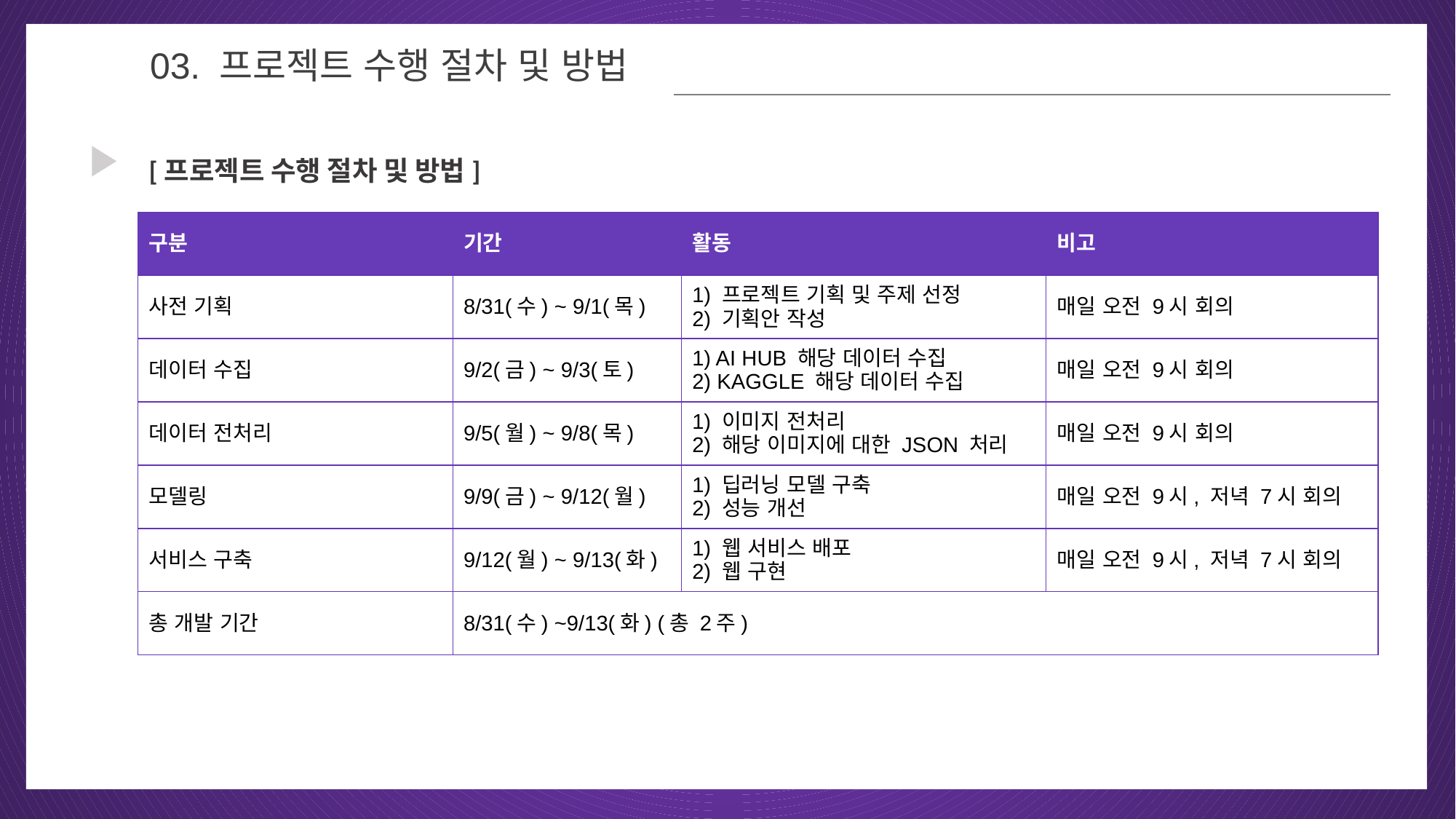

03

03. 프로젝트 수행 절차 및 방법
▶
[프로젝트 수행 절차 및 방법]
| 구분 | 기간 | 활동 | 비고 |
| --- | --- | --- | --- |
| 사전 기획 | 8/31(수) ~ 9/1(목) | 1) 프로젝트 기획 및 주제 선정 2) 기획안 작성 | 매일 오전 9시 회의 |
| 데이터 수집 | 9/2(금) ~ 9/3(토) | 1) AI HUB 해당 데이터 수집 2) KAGGLE 해당 데이터 수집 | 매일 오전 9시 회의 |
| 데이터 전처리 | 9/5(월) ~ 9/8(목) | 1) 이미지 전처리 2) 해당 이미지에 대한 JSON 처리 | 매일 오전 9시 회의 |
| 모델링 | 9/9(금) ~ 9/12(월) | 1) 딥러닝 모델 구축 2) 성능 개선 | 매일 오전 9시, 저녁 7시 회의 |
| 서비스 구축 | 9/12(월) ~ 9/13(화) | 1) 웹 서비스 배포 2) 웹 구현 | 매일 오전 9시, 저녁 7시 회의 |
| 총 개발 기간 | 8/31(수) ~9/13(화) (총 2주) |  |  |